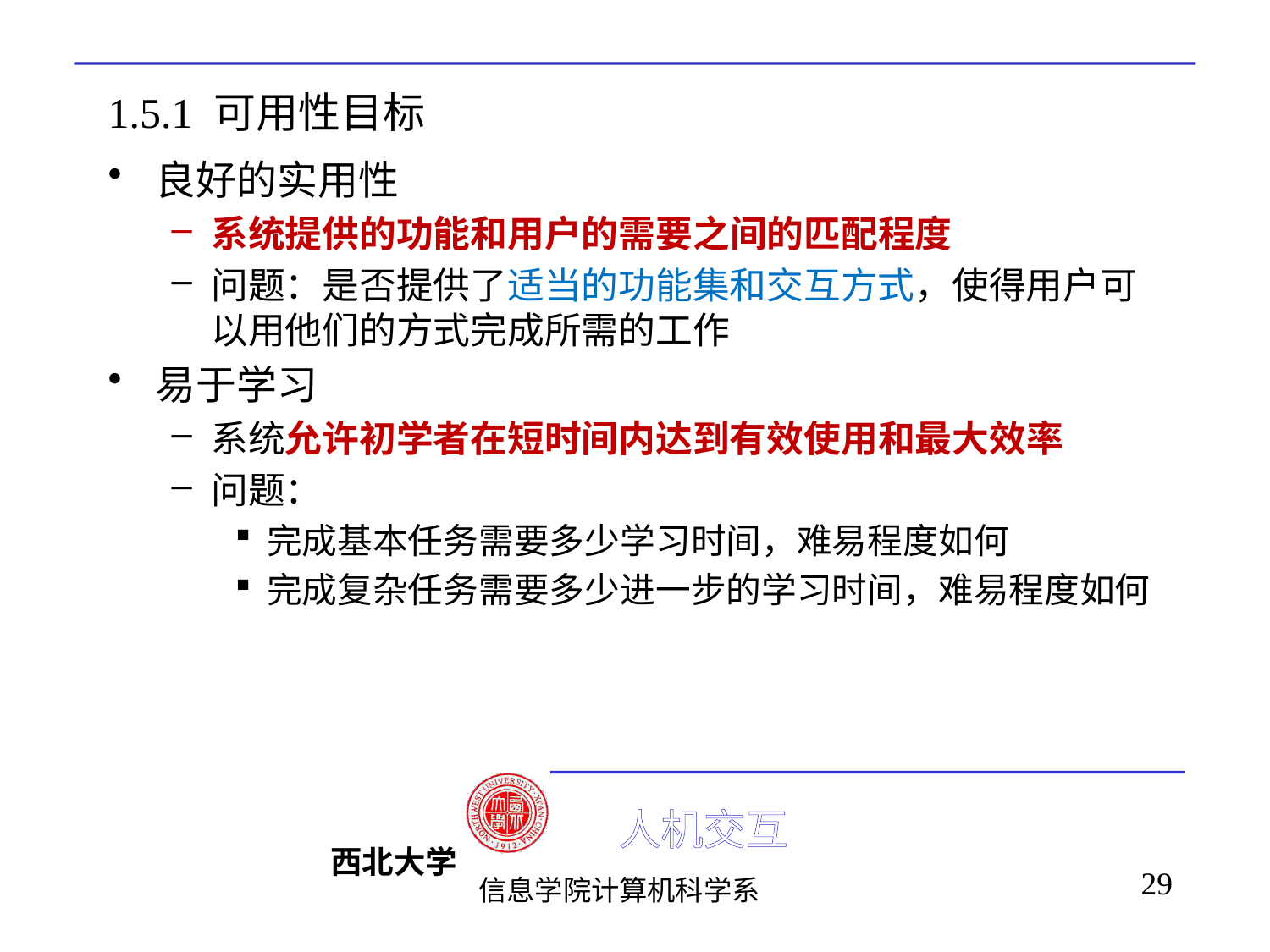

# 1.5.1 可用性目标
良好的实用性
系统提供的功能和用户的需要之间的匹配程度
问题：是否提供了适当的功能集和交互方式，使得用户可以用他们的方式完成所需的工作
易于学习
系统允许初学者在短时间内达到有效使用和最大效率
问题：
完成基本任务需要多少学习时间，难易程度如何
完成复杂任务需要多少进一步的学习时间，难易程度如何
29